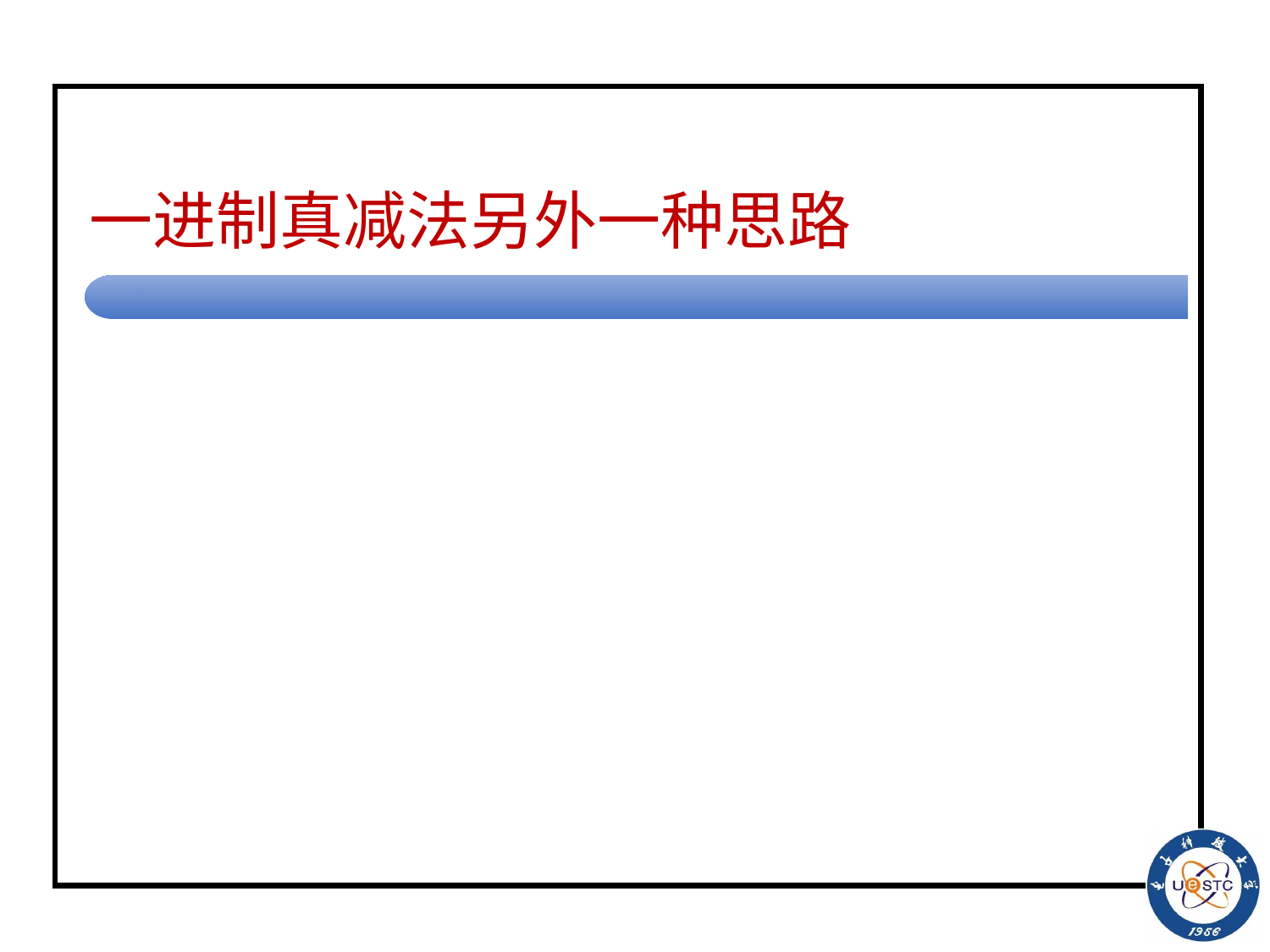

# 一进制真减法另外一种思路
图灵机反复进行下面的工作：
先用B替换1左边领头的0
向右搜寻1右边的第一个0,  并将这个0替换为X,
然后左移到B。重新开始循环。

退出循环的条件有两种：
1的左边找不到0, 说明m≤n, 输出0,  应将所有非B符号改写为B；
1的右边找不到0, 说明m>n, 输出0m-n, 应将X换为B, 将1换为0。